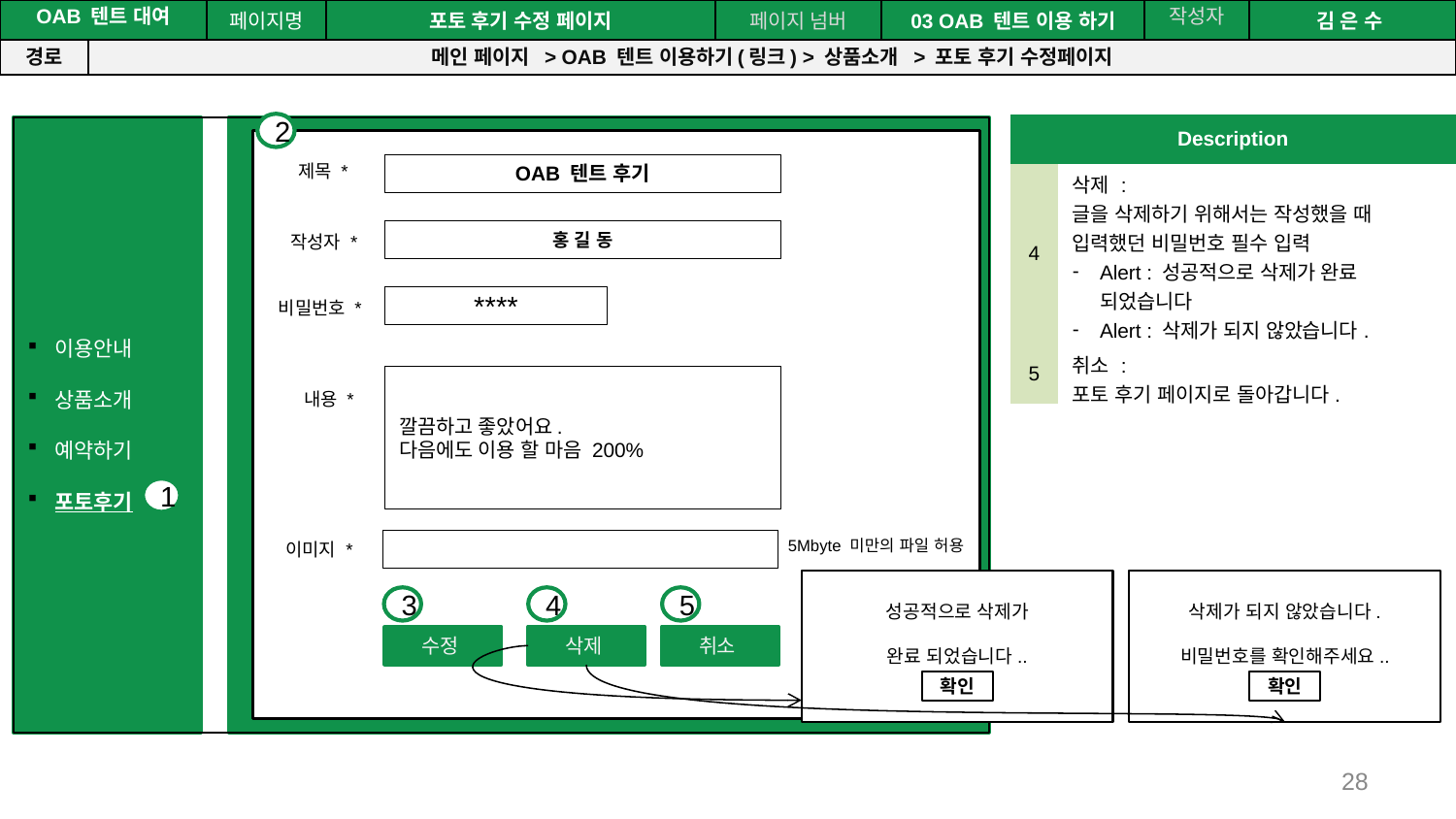

공간(오피스) 대여 시스템
| OAB 텐트 대여 |  | 페이지명 | 포토 후기 수정 페이지 | 페이지 넘버 | 03 OAB 텐트 이용 하기 | 작성자 | 김 은 수 |
| --- | --- | --- | --- | --- | --- | --- | --- |
| 경로 | 메인 페이지 > OAB 텐트 이용하기(링크) > 상품소개 > 포토 후기 수정페이지 |  |  |  |  |  |  |
2
| Description |  |
| --- | --- |
| 4 | 삭제 : 글을 삭제하기 위해서는 작성했을 때 입력했던 비밀번호 필수 입력 Alert : 성공적으로 삭제가 완료 되었습니다 Alert : 삭제가 되지 않았습니다. 비밀번호를 확인해주세요 |
| 5 | 취소 : 포토 후기 페이지로 돌아갑니다. |

이용안내
상품소개
예약하기
포토후기

제목 *
OAB 텐트 후기
홍 길 동
작성자 *
****
비밀번호 *
깔끔하고 좋았어요.
다음에도 이용 할 마음 200%
내용 *
5Mbyte 미만의 파일 허용

이미지 *
1
성공적으로 삭제가
완료 되었습니다..
확인
삭제가 되지 않았습니다.
비밀번호를 확인해주세요..
확인
3
4
5
수정
삭제
취소
28